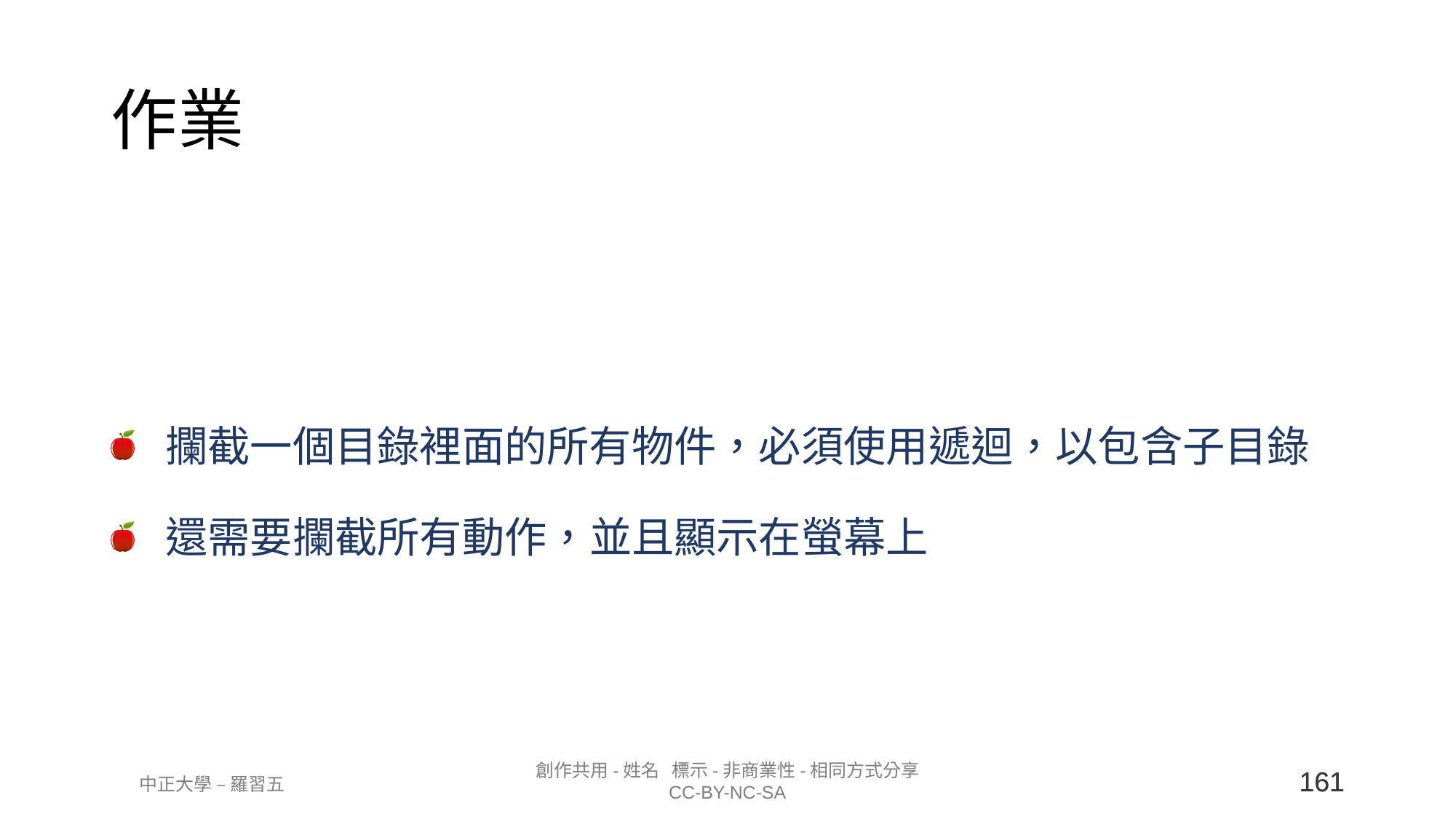

# 作業
攔截一個目錄裡面的所有物件，必須使用遞迴，以包含子目錄
還需要攔截所有動作，並且顯示在螢幕上